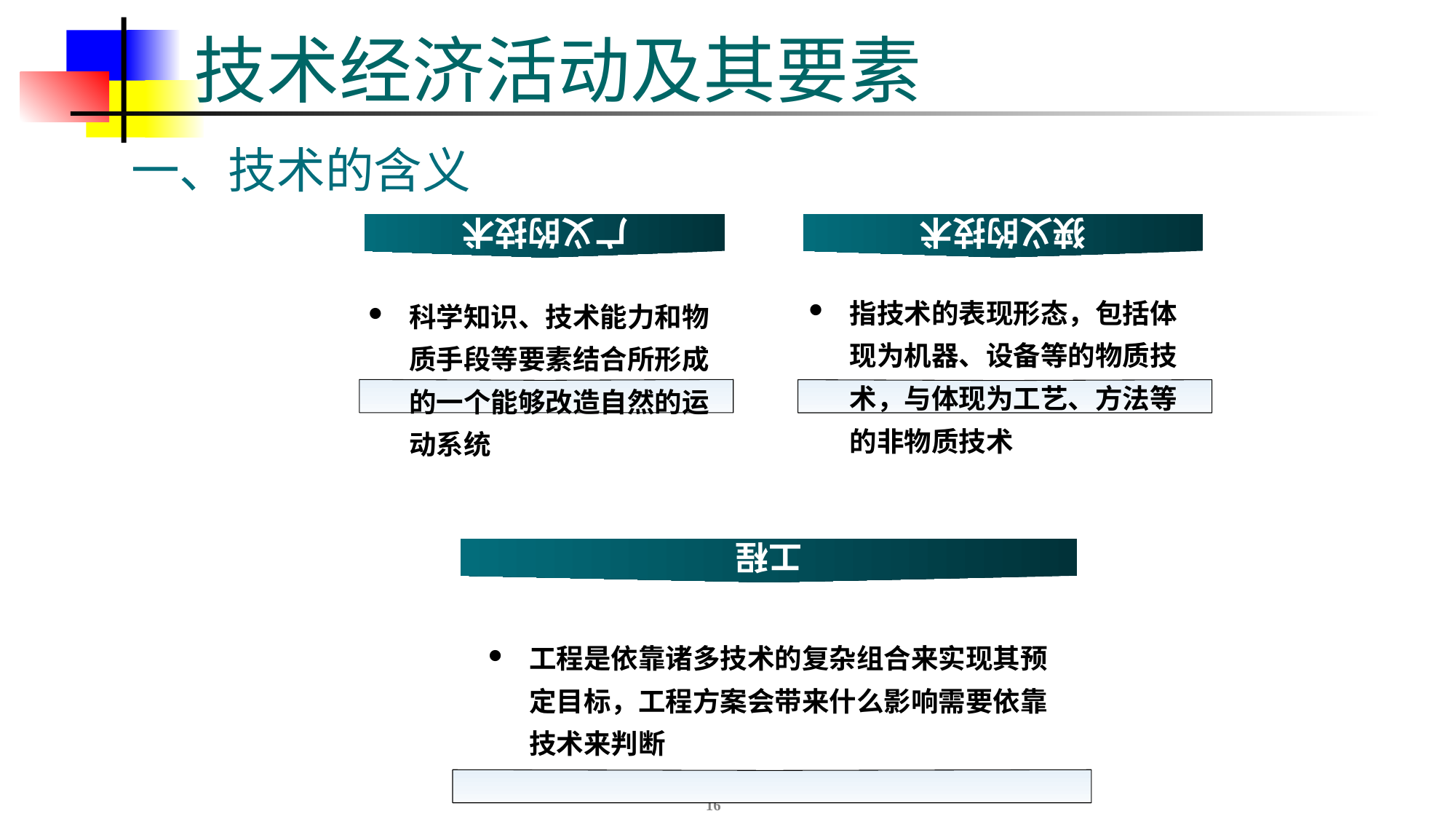

# 技术经济活动及其要素
一、技术的含义
广义的技术
科学知识、技术能力和物质手段等要素结合所形成的一个能够改造自然的运动系统

狭义的技术
指技术的表现形态，包括体现为机器、设备等的物质技术，与体现为工艺、方法等的非物质技术

工程
工程是依靠诸多技术的复杂组合来实现其预定目标，工程方案会带来什么影响需要依靠技术来判断

16